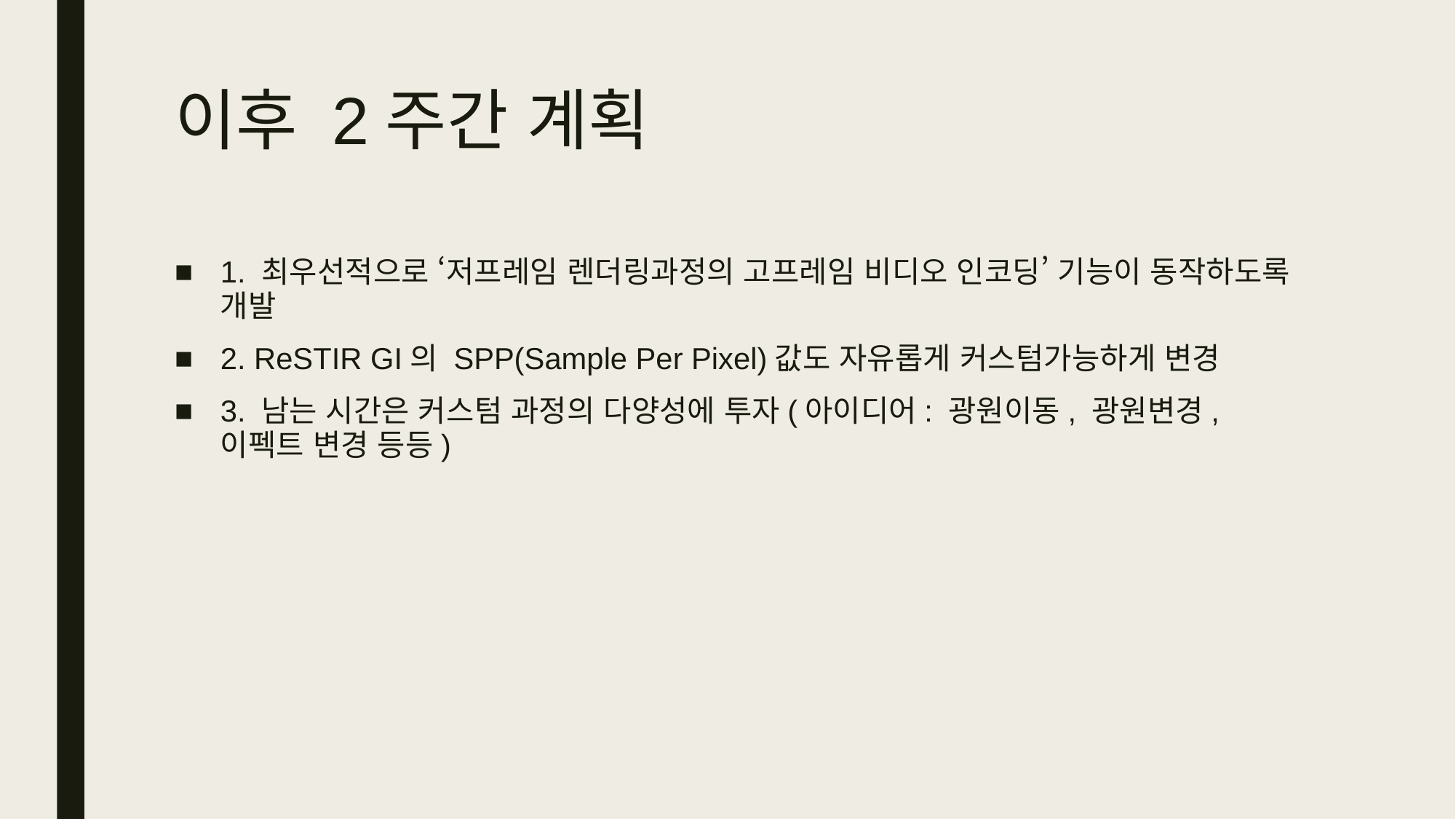

# 이후 2주간 계획
1. 최우선적으로 ‘저프레임 렌더링과정의 고프레임 비디오 인코딩’ 기능이 동작하도록 개발
2. ReSTIR GI의 SPP(Sample Per Pixel)값도 자유롭게 커스텀가능하게 변경
3. 남는 시간은 커스텀 과정의 다양성에 투자(아이디어: 광원이동, 광원변경, 이펙트 변경 등등)